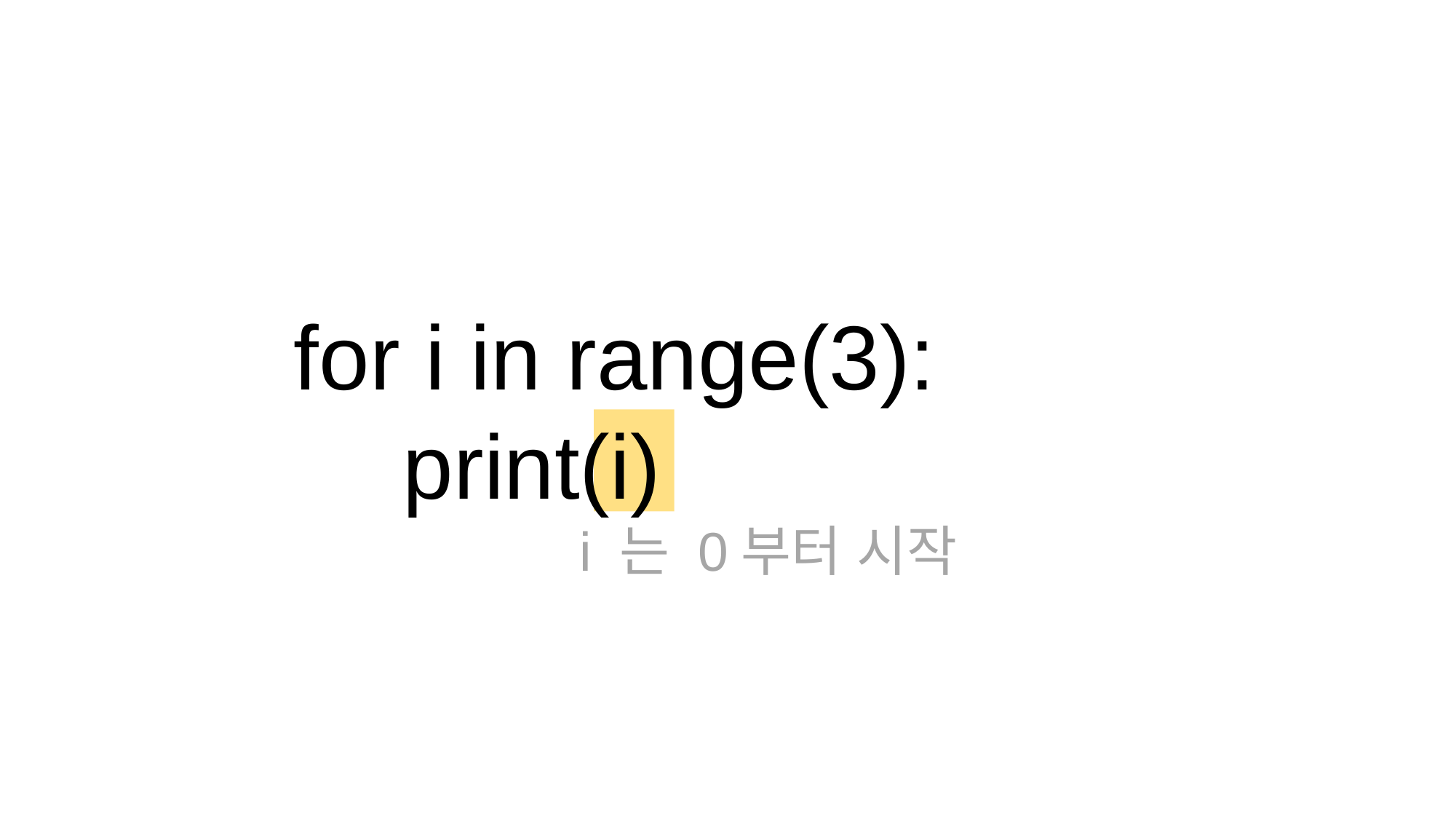

for i in range(3):
	print(i)

i 는 0부터 시작